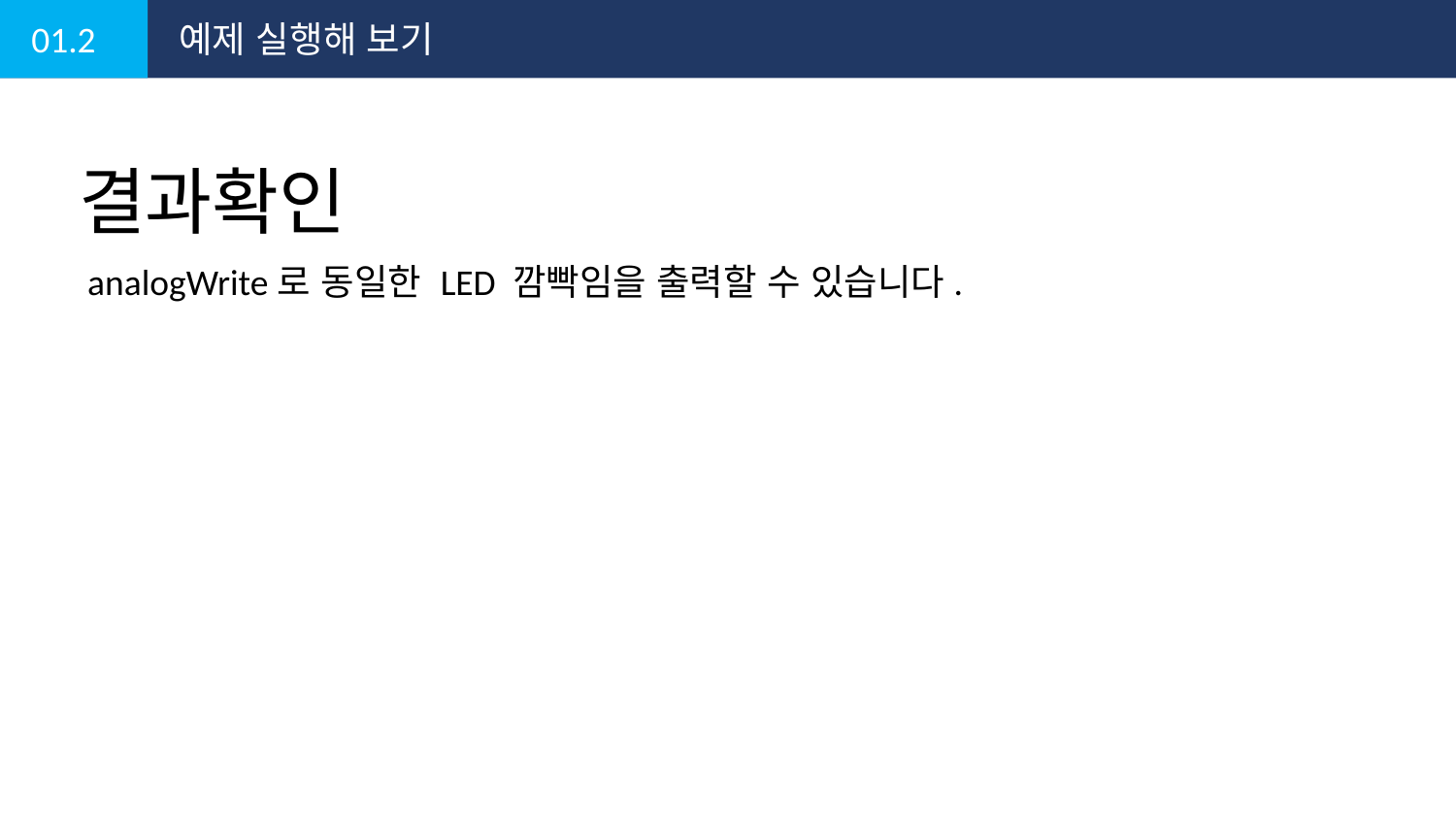

01.2
예제 실행해 보기
결과확인
analogWrite로 동일한 LED 깜빡임을 출력할 수 있습니다.